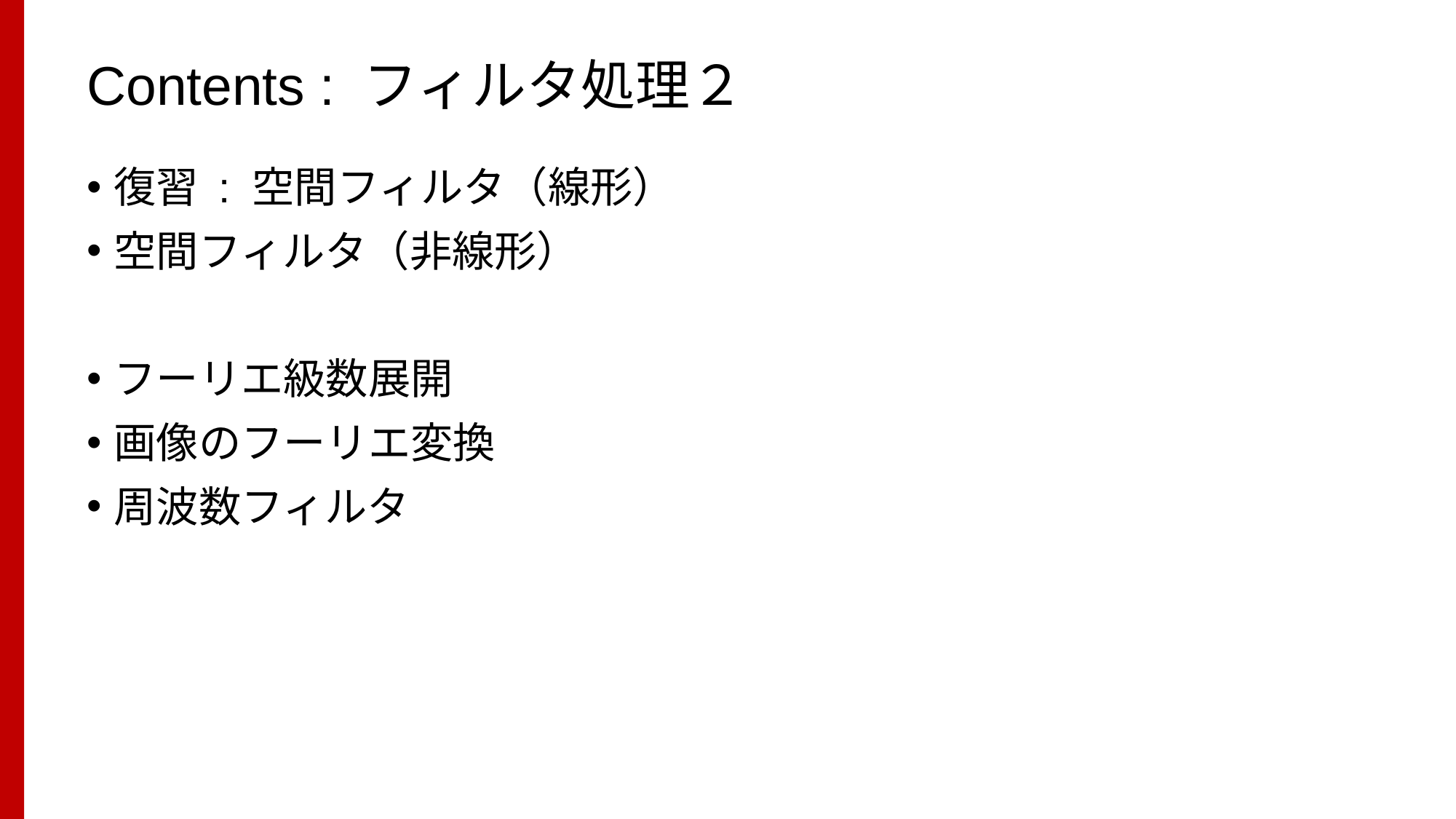

# Contents : フィルタ処理２
復習 : 空間フィルタ（線形）
空間フィルタ（非線形）

フーリエ級数展開
画像のフーリエ変換
周波数フィルタ